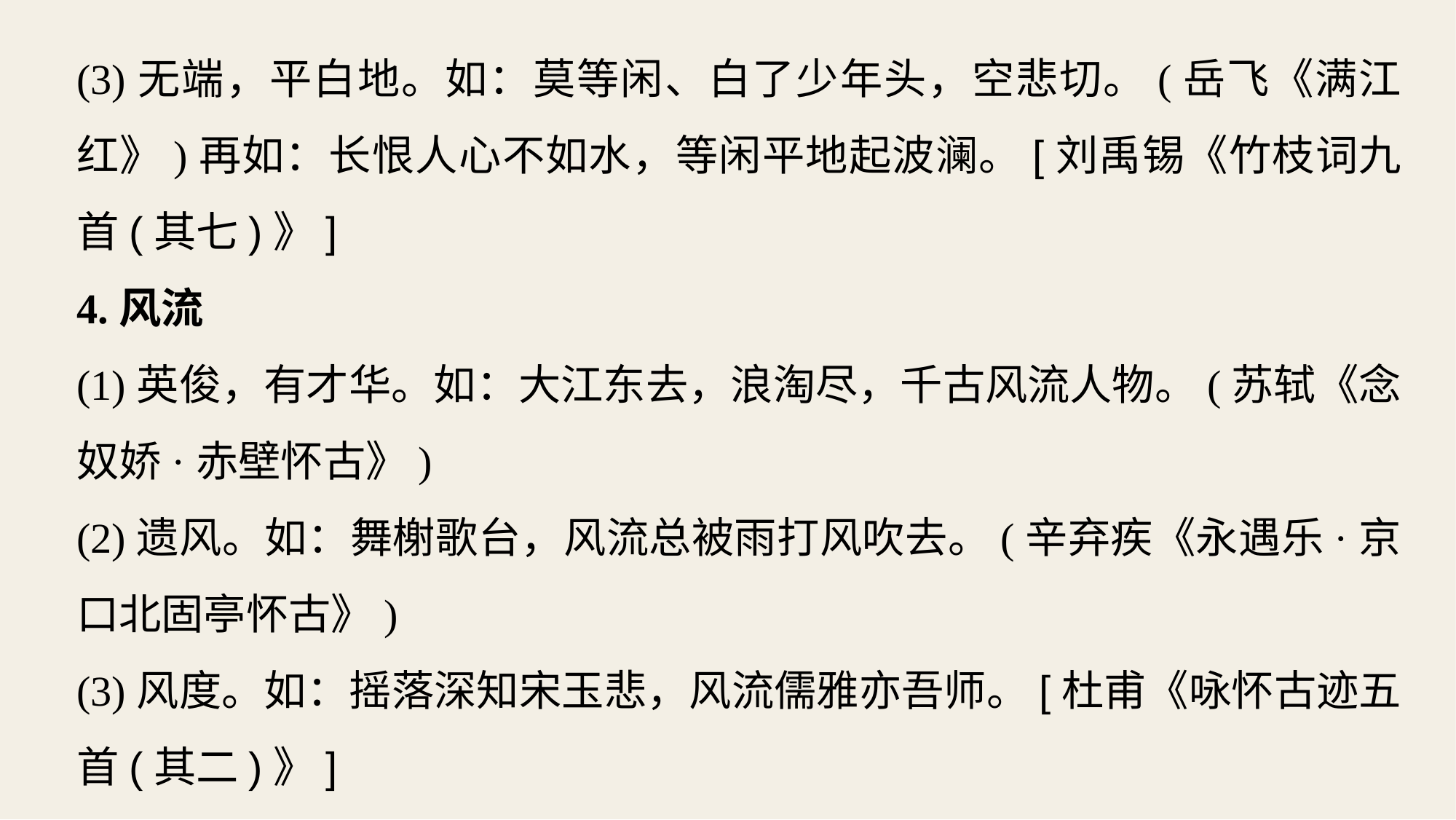

(3)无端，平白地。如：莫等闲、白了少年头，空悲切。(岳飞《满江红》)再如：长恨人心不如水，等闲平地起波澜。[刘禹锡《竹枝词九首(其七)》]
4.风流
(1)英俊，有才华。如：大江东去，浪淘尽，千古风流人物。(苏轼《念奴娇·赤壁怀古》)
(2)遗风。如：舞榭歌台，风流总被雨打风吹去。(辛弃疾《永遇乐·京口北固亭怀古》)
(3)风度。如：摇落深知宋玉悲，风流儒雅亦吾师。[杜甫《咏怀古迹五首(其二)》]